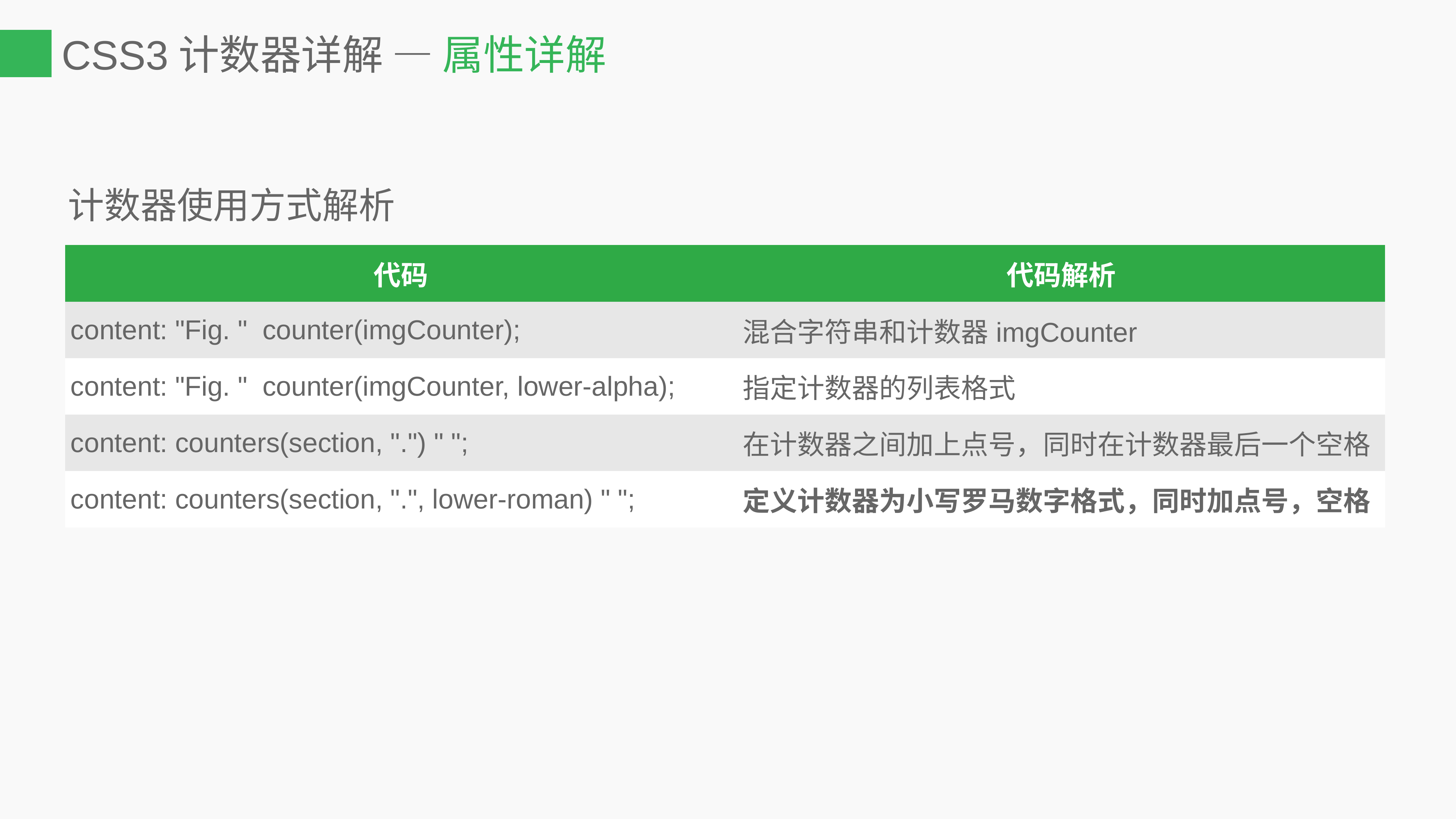

# CSS3计数器详解 — 属性详解
计数器使用方式解析
| 代码 | 代码解析 |
| --- | --- |
| content: "Fig. " counter(imgCounter); | 混合字符串和计数器imgCounter |
| content: "Fig. " counter(imgCounter, lower-alpha); | 指定计数器的列表格式 |
| content: counters(section, ".") " "; | 在计数器之间加上点号，同时在计数器最后一个空格 |
| content: counters(section, ".", lower-roman) " "; | 定义计数器为小写罗马数字格式，同时加点号，空格 |